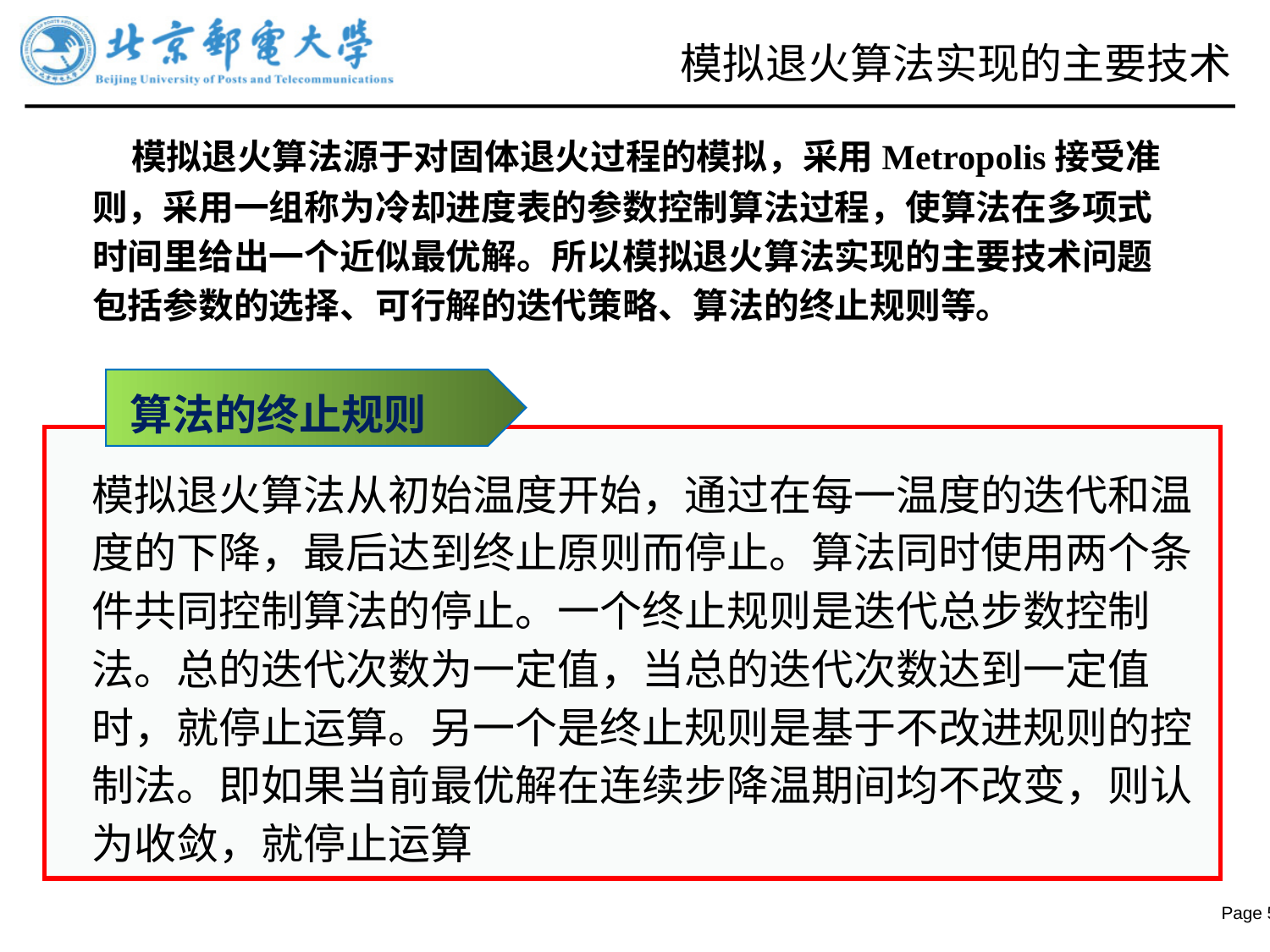

# 模拟退火算法实现的主要技术
   模拟退火算法源于对固体退火过程的模拟，采用Metropolis接受准则，采用一组称为冷却进度表的参数控制算法过程，使算法在多项式时间里给出一个近似最优解。所以模拟退火算法实现的主要技术问题包括参数的选择、可行解的迭代策略、算法的终止规则等。

算法的终止规则

模拟退火算法从初始温度开始，通过在每一温度的迭代和温度的下降，最后达到终止原则而停止。算法同时使用两个条件共同控制算法的停止。一个终止规则是迭代总步数控制法。总的迭代次数为一定值，当总的迭代次数达到一定值时，就停止运算。另一个是终止规则是基于不改进规则的控制法。即如果当前最优解在连续步降温期间均不改变，则认为收敛，就停止运算